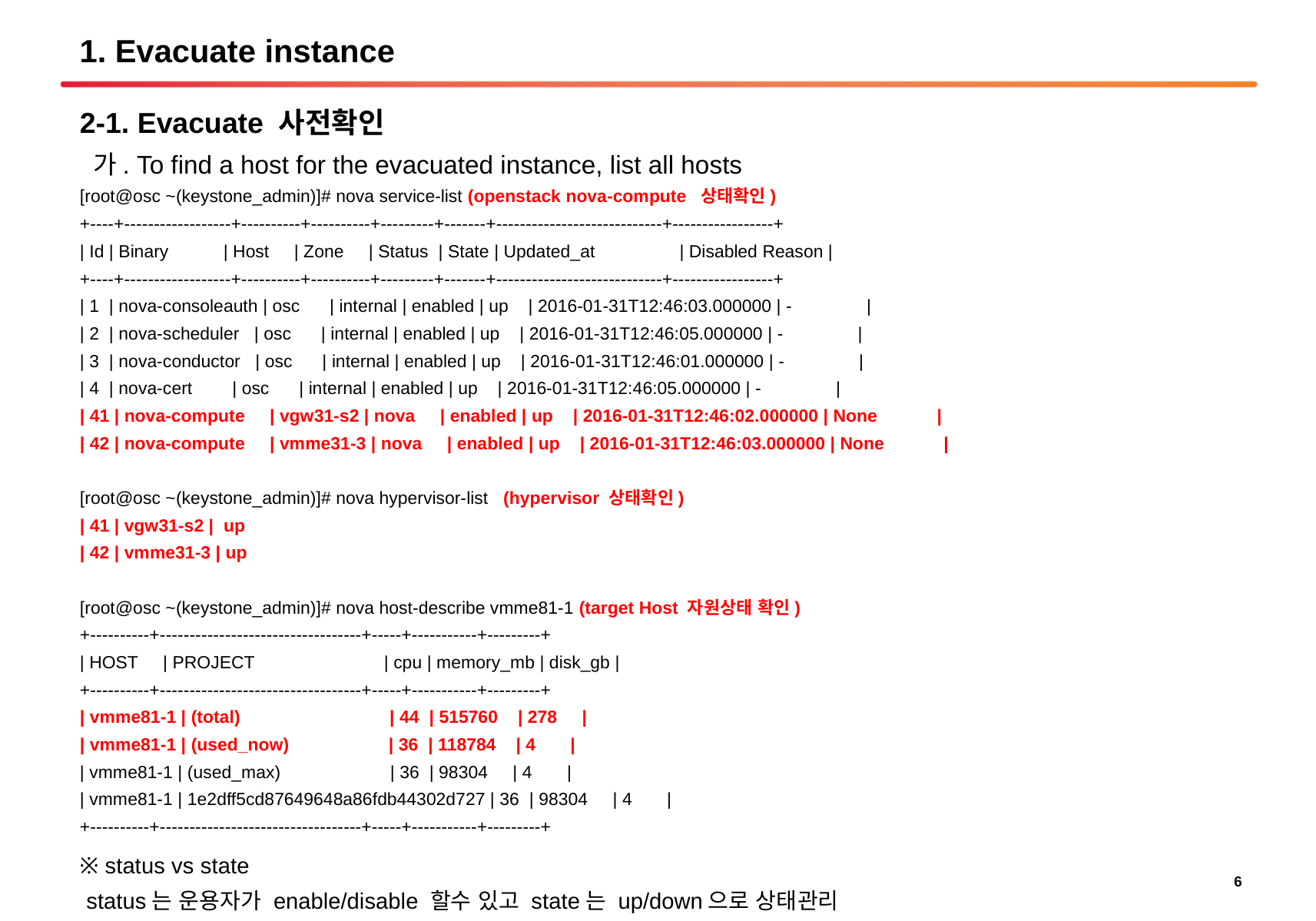

# 1. Evacuate instance

2-1. Evacuate 사전확인
 가. To find a host for the evacuated instance, list all hosts
[root@osc ~(keystone_admin)]# nova service-list (openstack nova-compute  상태확인)
+----+------------------+----------+----------+---------+-------+----------------------------+-----------------+
| Id | Binary           | Host     | Zone     | Status  | State | Updated_at                 | Disabled Reason |
+----+------------------+----------+----------+---------+-------+----------------------------+-----------------+
| 1  | nova-consoleauth | osc      | internal | enabled | up    | 2016-01-31T12:46:03.000000 | -               |
| 2  | nova-scheduler   | osc      | internal | enabled | up    | 2016-01-31T12:46:05.000000 | -               |
| 3  | nova-conductor   | osc      | internal | enabled | up    | 2016-01-31T12:46:01.000000 | -               |
| 4  | nova-cert        | osc      | internal | enabled | up    | 2016-01-31T12:46:05.000000 | -               |
| 41 | nova-compute     | vgw31-s2 | nova     | enabled | up    | 2016-01-31T12:46:02.000000 | None            |
| 42 | nova-compute     | vmme31-3 | nova     | enabled | up    | 2016-01-31T12:46:03.000000 | None            |

[root@osc ~(keystone_admin)]# nova hypervisor-list   (hypervisor 상태확인)
| 41 | vgw31-s2 |  up
| 42 | vmme31-3 | up

[root@osc ~(keystone_admin)]# nova host-describe vmme81-1 (target Host 자원상태 확인)
+----------+----------------------------------+-----+-----------+---------+
| HOST     | PROJECT                          | cpu | memory_mb | disk_gb |
+----------+----------------------------------+-----+-----------+---------+
| vmme81-1 | (total)                              | 44  | 515760    | 278     |
| vmme81-1 | (used_now)                    | 36  | 118784    | 4       |
| vmme81-1 | (used_max)                      | 36  | 98304     | 4       |
| vmme81-1 | 1e2dff5cd87649648a86fdb44302d727 | 36  | 98304     | 4       |
+----------+----------------------------------+-----+-----------+---------+
※ status vs state
 status는 운용자가 enable/disable 할수 있고 state는 up/down으로 상태관리